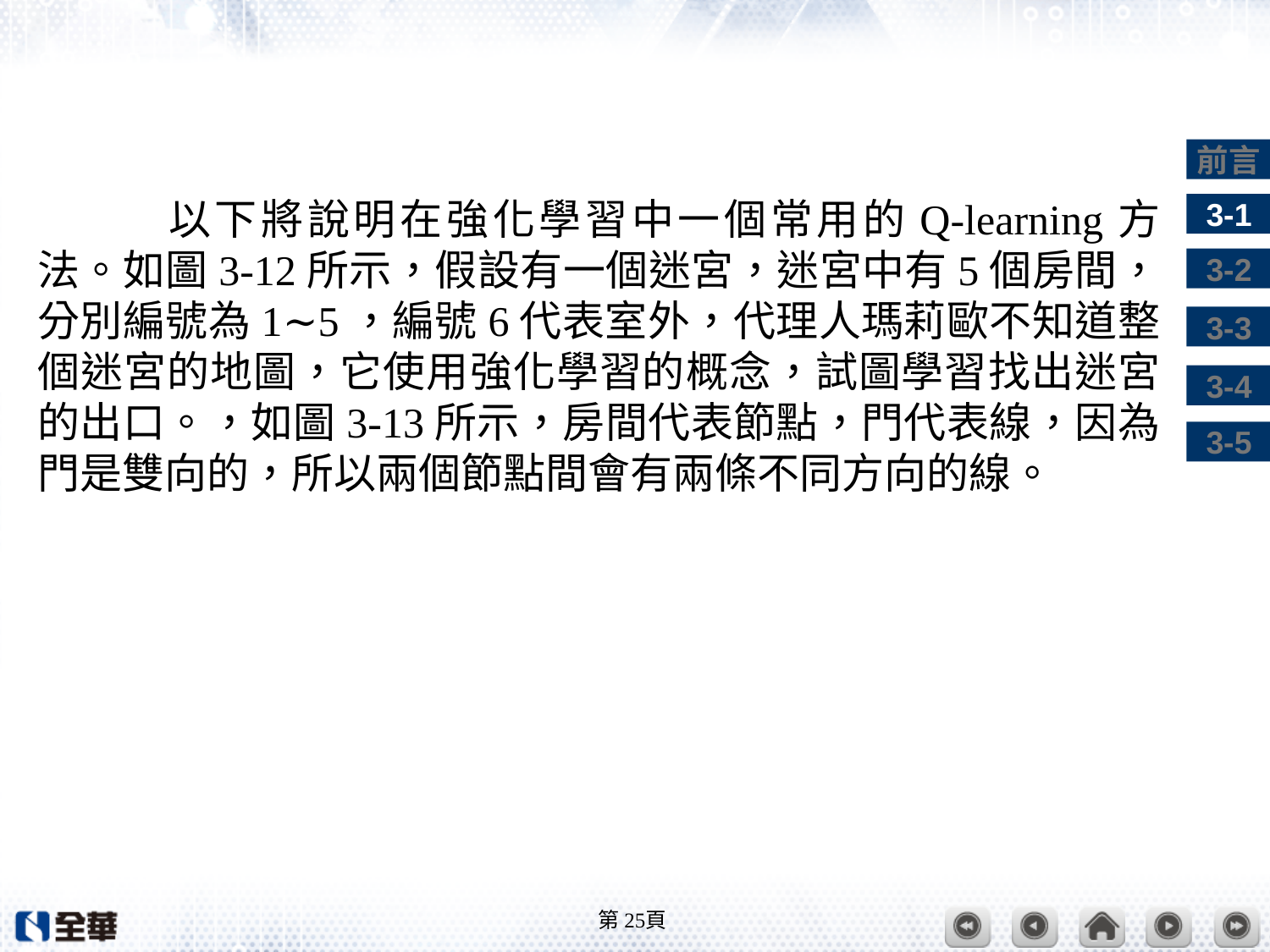

#
	以下將說明在強化學習中一個常用的Q-learning方法。如圖3-12所示，假設有一個迷宮，迷宮中有5個房間，分別編號為1∼5，編號6代表室外，代理人瑪莉歐不知道整個迷宮的地圖，它使用強化學習的概念，試圖學習找出迷宮的出口。，如圖3-13所示，房間代表節點，門代表線，因為門是雙向的，所以兩個節點間會有兩條不同方向的線。